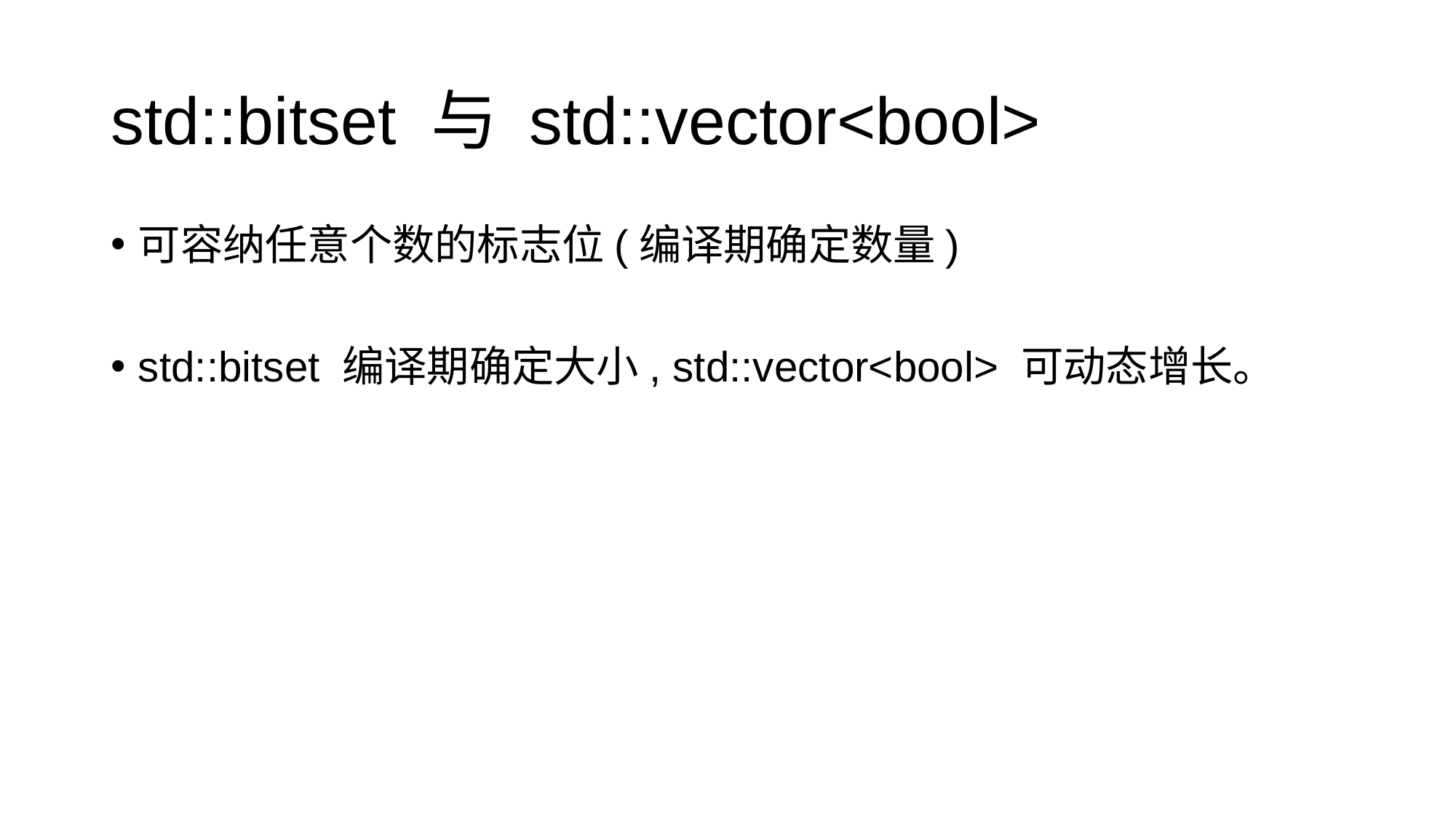

# std::bitset 与 std::vector<bool>
可容纳任意个数的标志位(编译期确定数量)

std::bitset 编译期确定大小, std::vector<bool> 可动态增长。